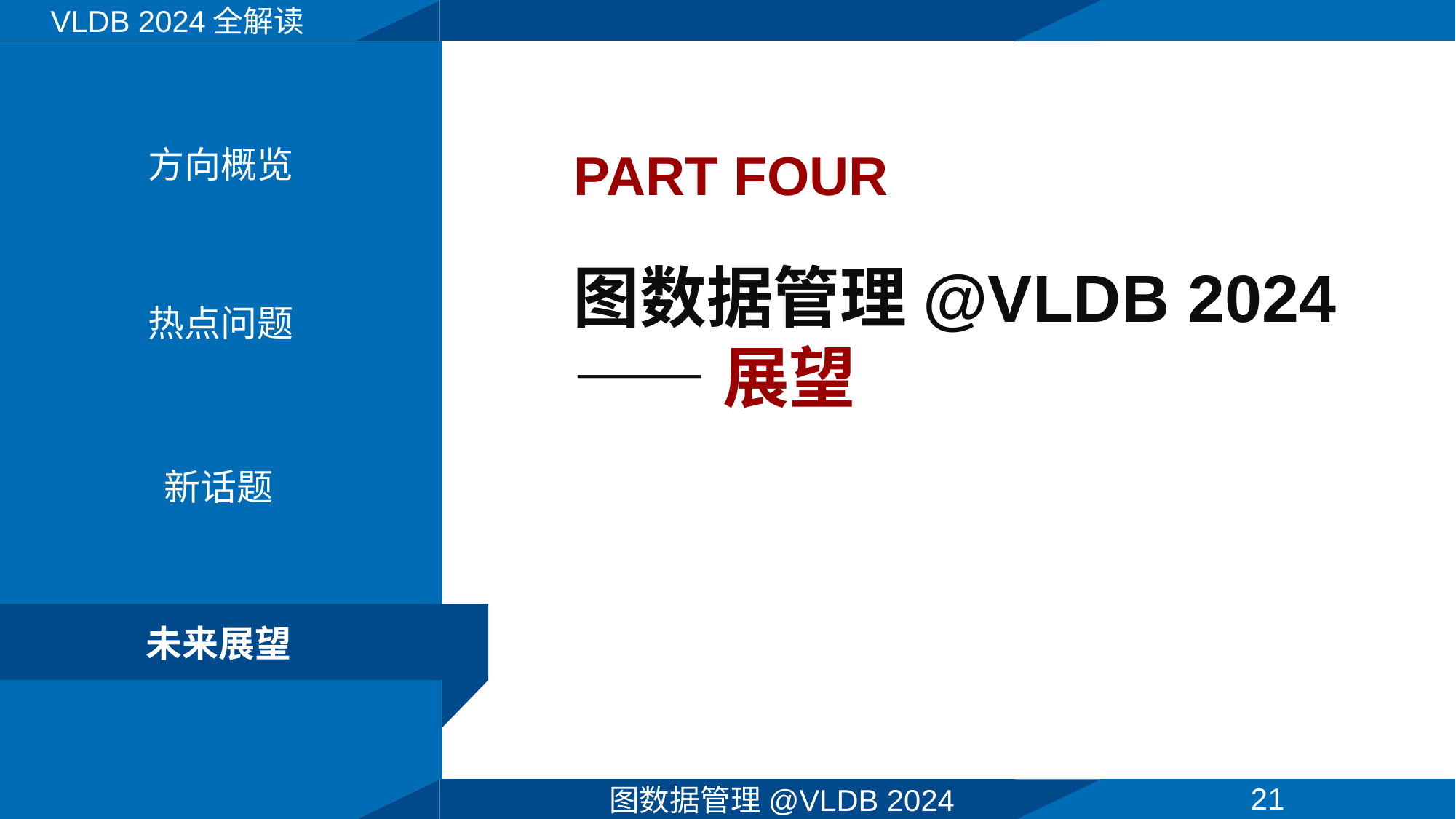

VLDB 2024全解读

PART FOUR
方向概览
图数据管理@VLDB 2024
——展望
热点问题
新话题

未来展望
21
图数据管理@VLDB 2024